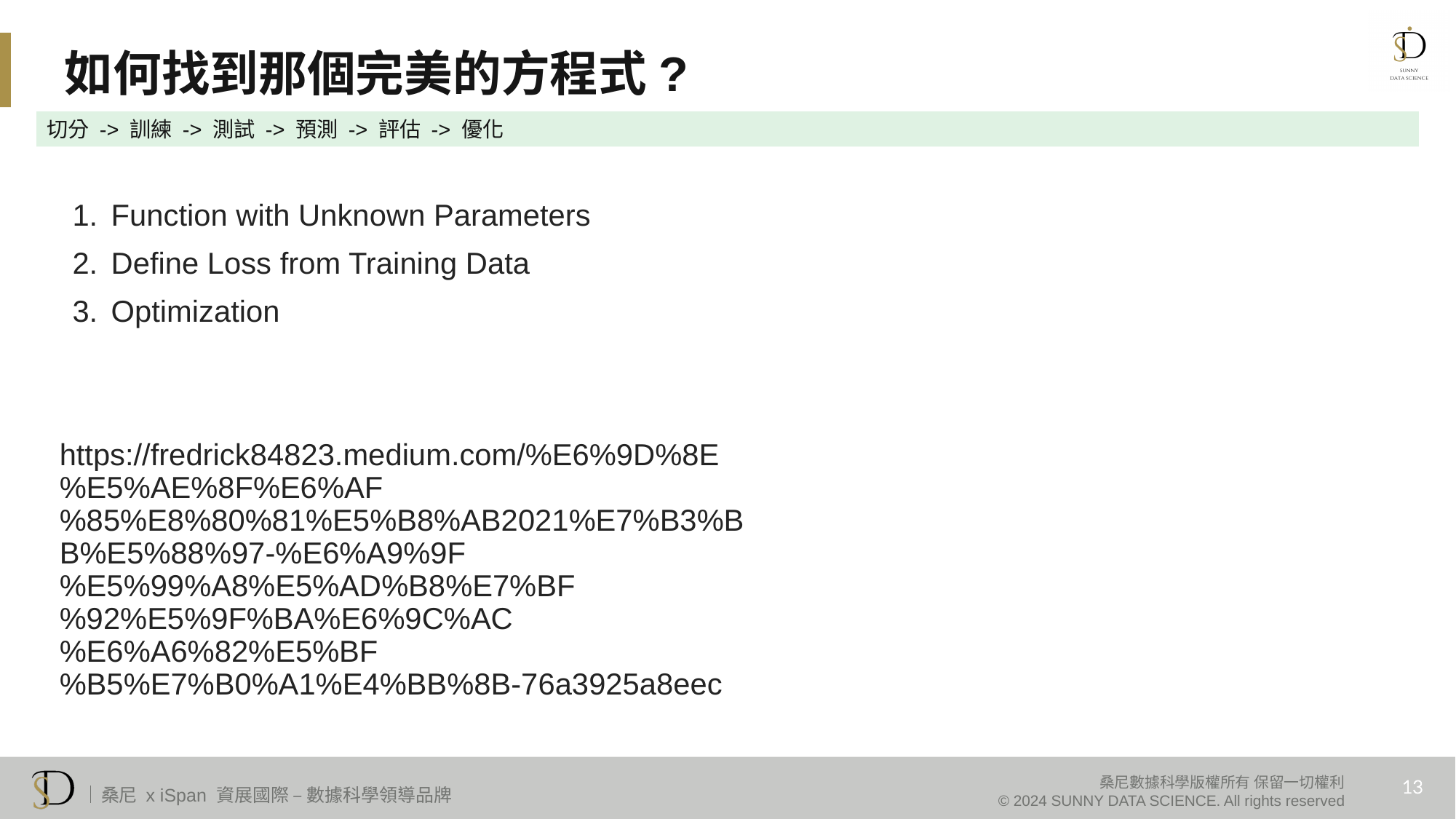

如何找到那個完美的方程式?
切分 -> 訓練 -> 測試 -> 預測 -> 評估 -> 優化
Total: 12 台二手車
Function with Unknown Parameters
Define Loss from Training Data
Optimization

https://fredrick84823.medium.com/%E6%9D%8E%E5%AE%8F%E6%AF%85%E8%80%81%E5%B8%AB2021%E7%B3%BB%E5%88%97-%E6%A9%9F%E5%99%A8%E5%AD%B8%E7%BF%92%E5%9F%BA%E6%9C%AC%E6%A6%82%E5%BF%B5%E7%B0%A1%E4%BB%8B-76a3925a8eec